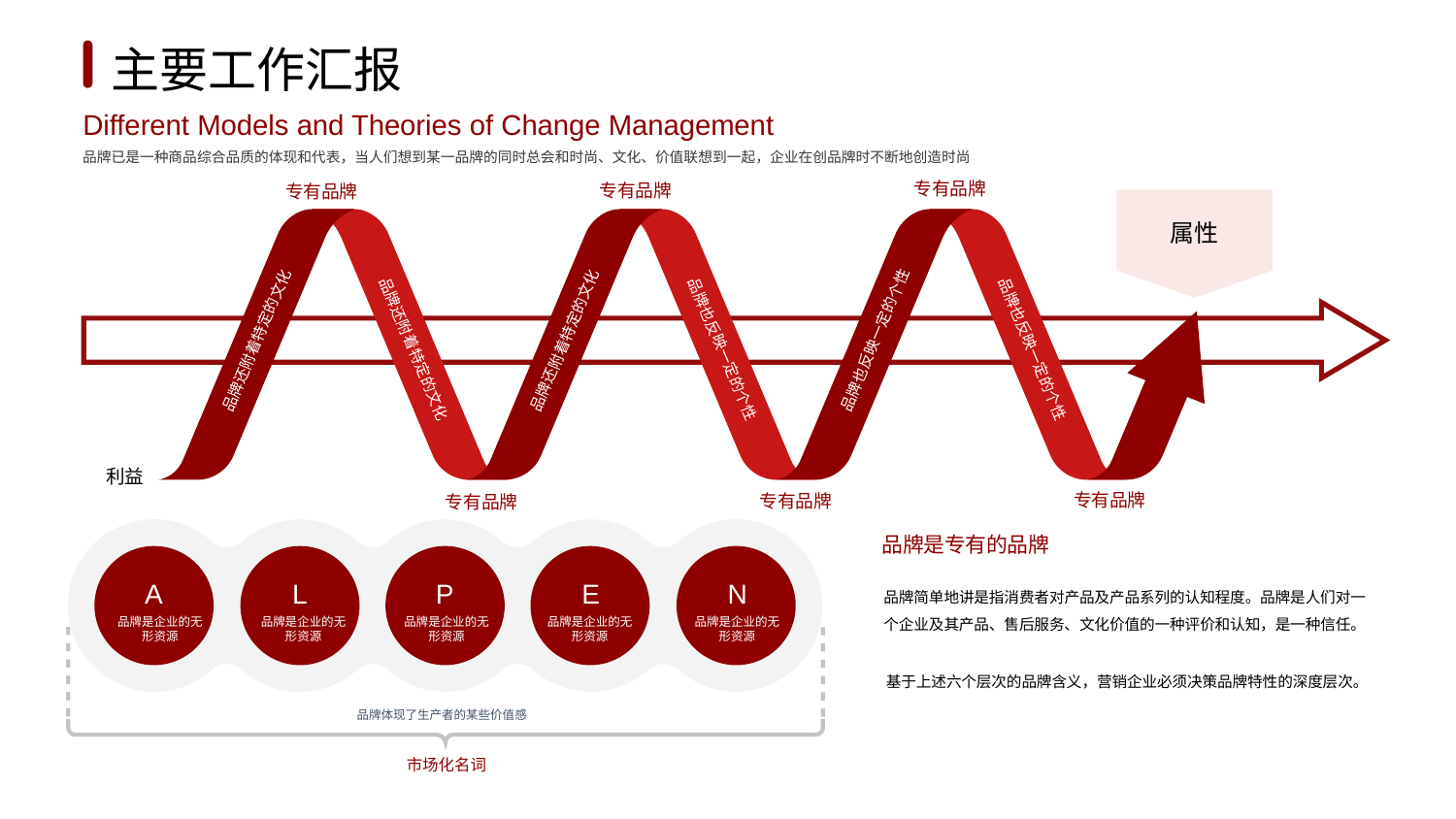

1
2
3
4
5
6
主要工作汇报

Different Models and Theories of Change Management
品牌已是一种商品综合品质的体现和代表，当人们想到某一品牌的同时总会和时尚、文化、价值联想到一起，企业在创品牌时不断地创造时尚

专有品牌
专有品牌
专有品牌

属性
品牌还附着特定的文化
品牌还附着特定的文化
品牌也反映一定的个性
品牌也反映一定的个性
品牌还附着特定的文化
品牌也反映一定的个性
利益

专有品牌
专有品牌
专有品牌

品牌是专有的品牌

品牌简单地讲是指消费者对产品及产品系列的认知程度。品牌是人们对一个企业及其产品、售后服务、文化价值的一种评价和认知，是一种信任。
A
L
P
E
N
品牌是企业的无形资源
品牌是企业的无形资源
品牌是企业的无形资源
品牌是企业的无形资源
品牌是企业的无形资源

基于上述六个层次的品牌含义，营销企业必须决策品牌特性的深度层次。
品牌体现了生产者的某些价值感
市场化名词